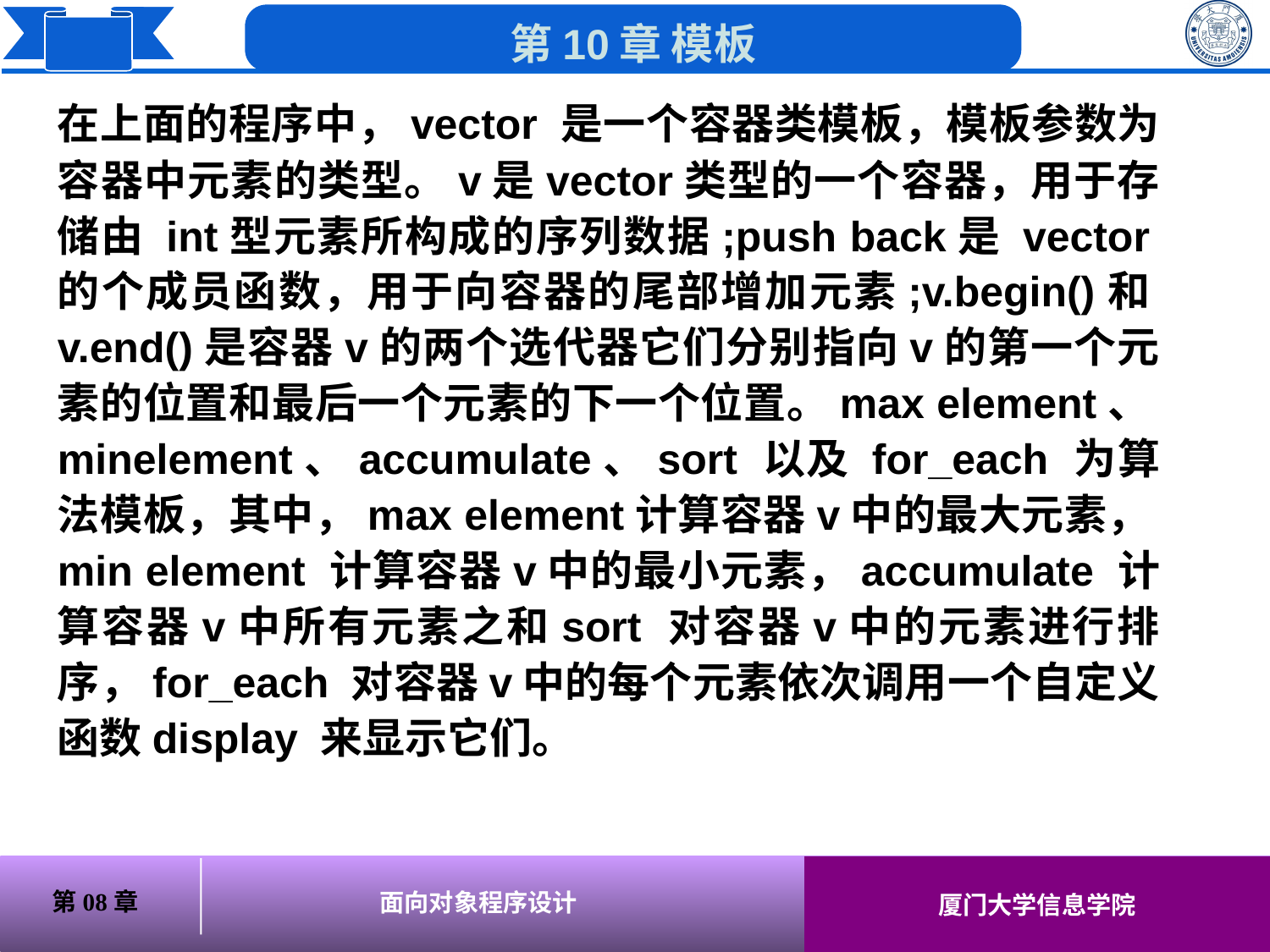

在上面的程序中，vector 是一个容器类模板，模板参数为容器中元素的类型。v是vector类型的一个容器，用于存储由 int型元素所构成的序列数据;push back是 vector的个成员函数，用于向容器的尾部增加元素;v.begin()和v.end()是容器v的两个选代器它们分别指向v的第一个元素的位置和最后一个元素的下一个位置。max element、minelement、accumulate、sort 以及 for_each 为算法模板，其中，max element计算容器v中的最大元素，min element 计算容器v中的最小元素，accumulate 计算容器v中所有元素之和sort 对容器v中的元素进行排序，for_each 对容器v中的每个元素依次调用一个自定义函数display 来显示它们。
34